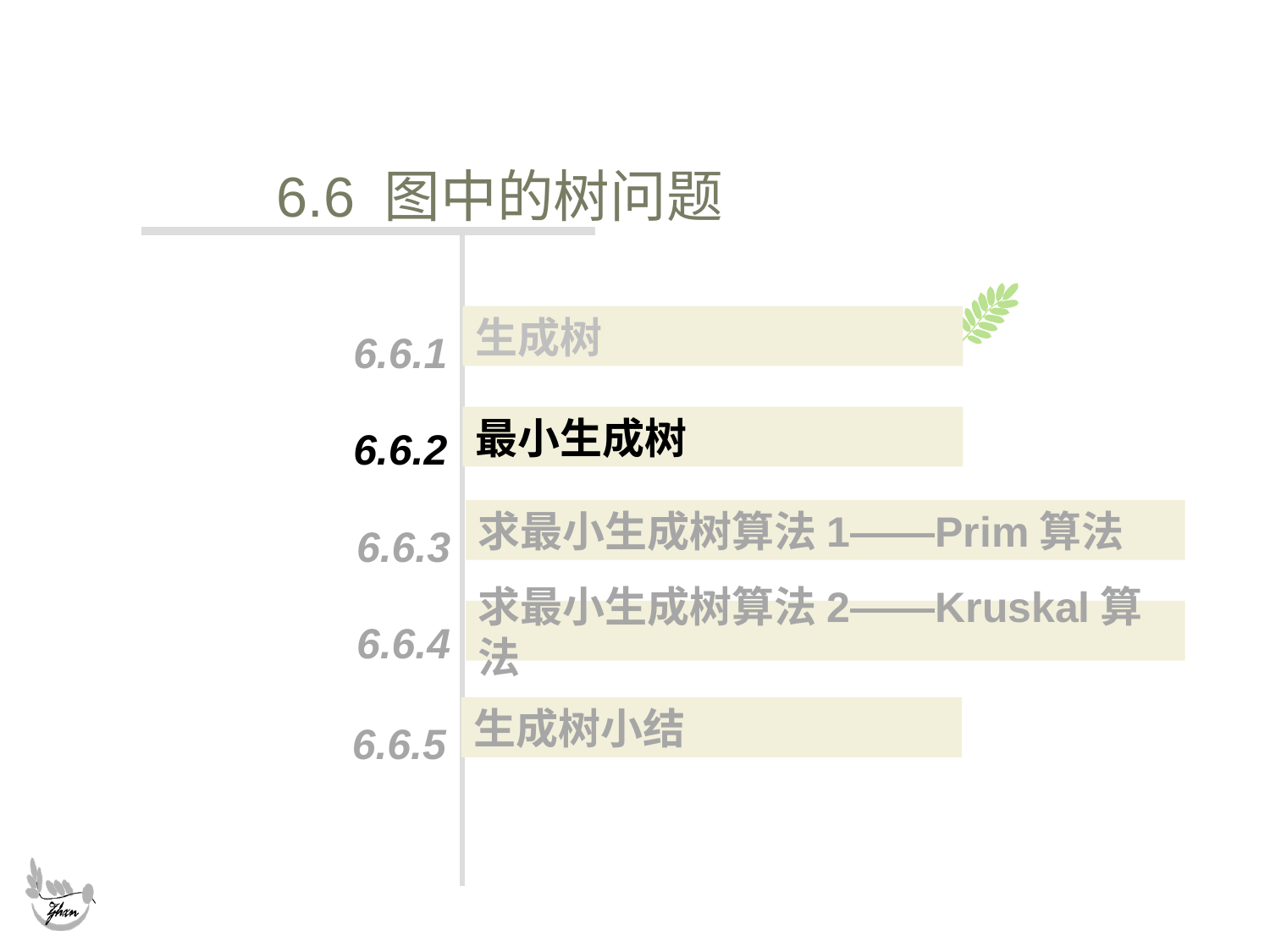

#
6.6 图中的树问题

生成树
6.6.1
6.6.2
最小生成树
求最小生成树算法1——Prim算法
6.6.3
6.6.4
求最小生成树算法2——Kruskal算法
生成树小结
6.6.5